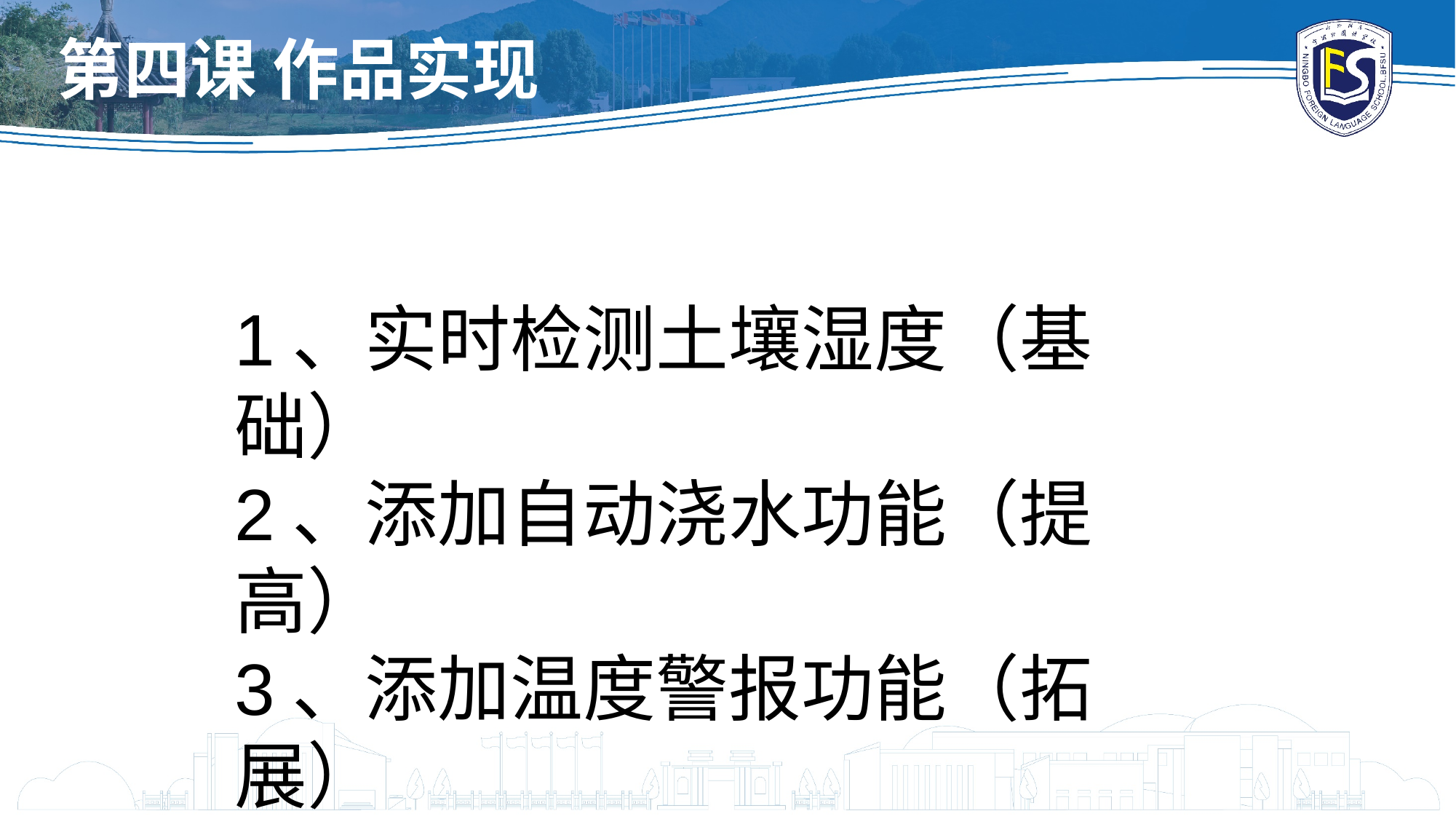

# 第四课 作品实现
1、实时检测土壤湿度（基础）
2、添加自动浇水功能（提高）
3、添加温度警报功能（拓展）